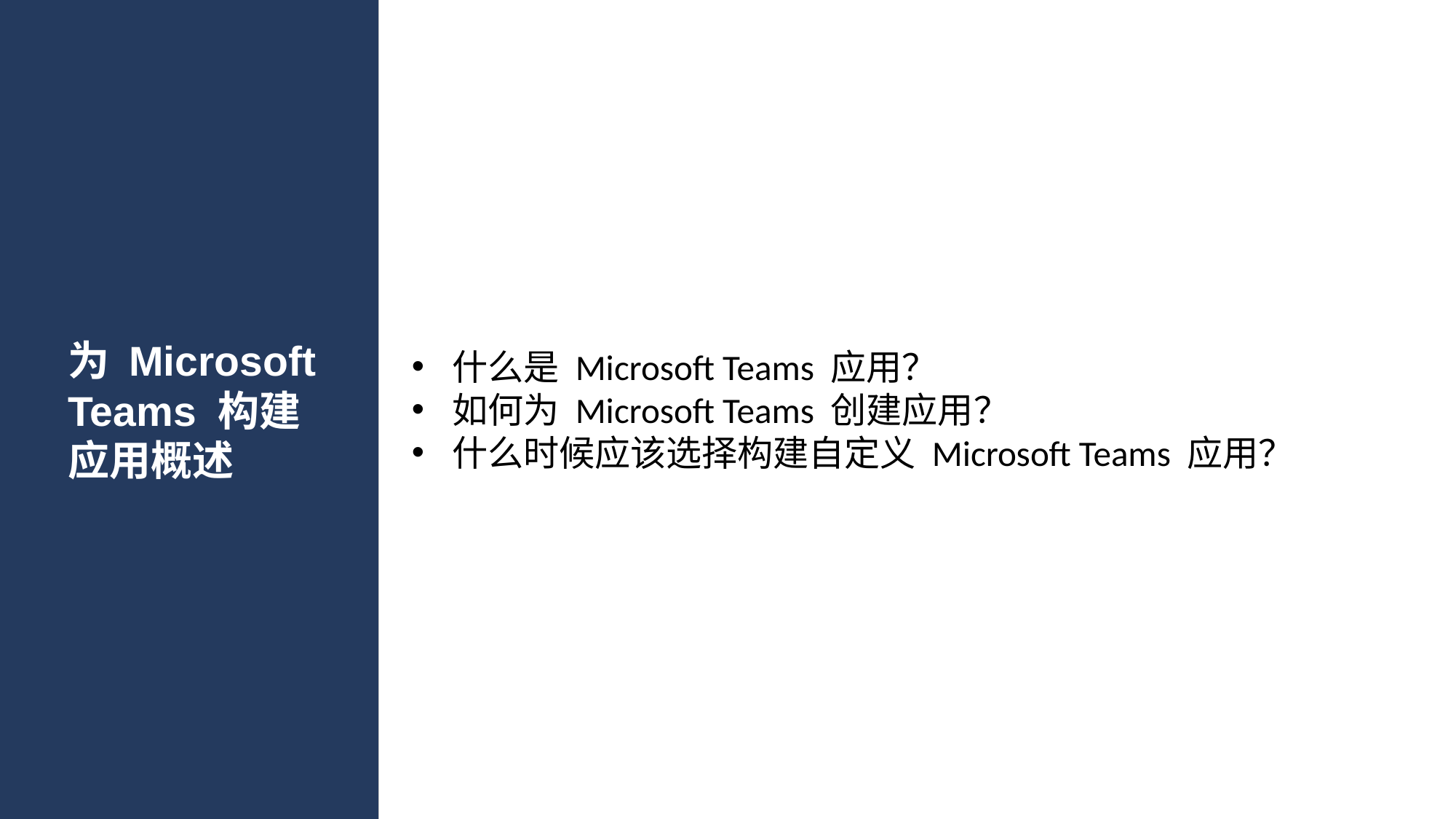

# 为 Microsoft Teams 构建应用概述
什么是 Microsoft Teams 应用？
如何为 Microsoft Teams 创建应用？
什么时候应该选择构建自定义 Microsoft Teams 应用？